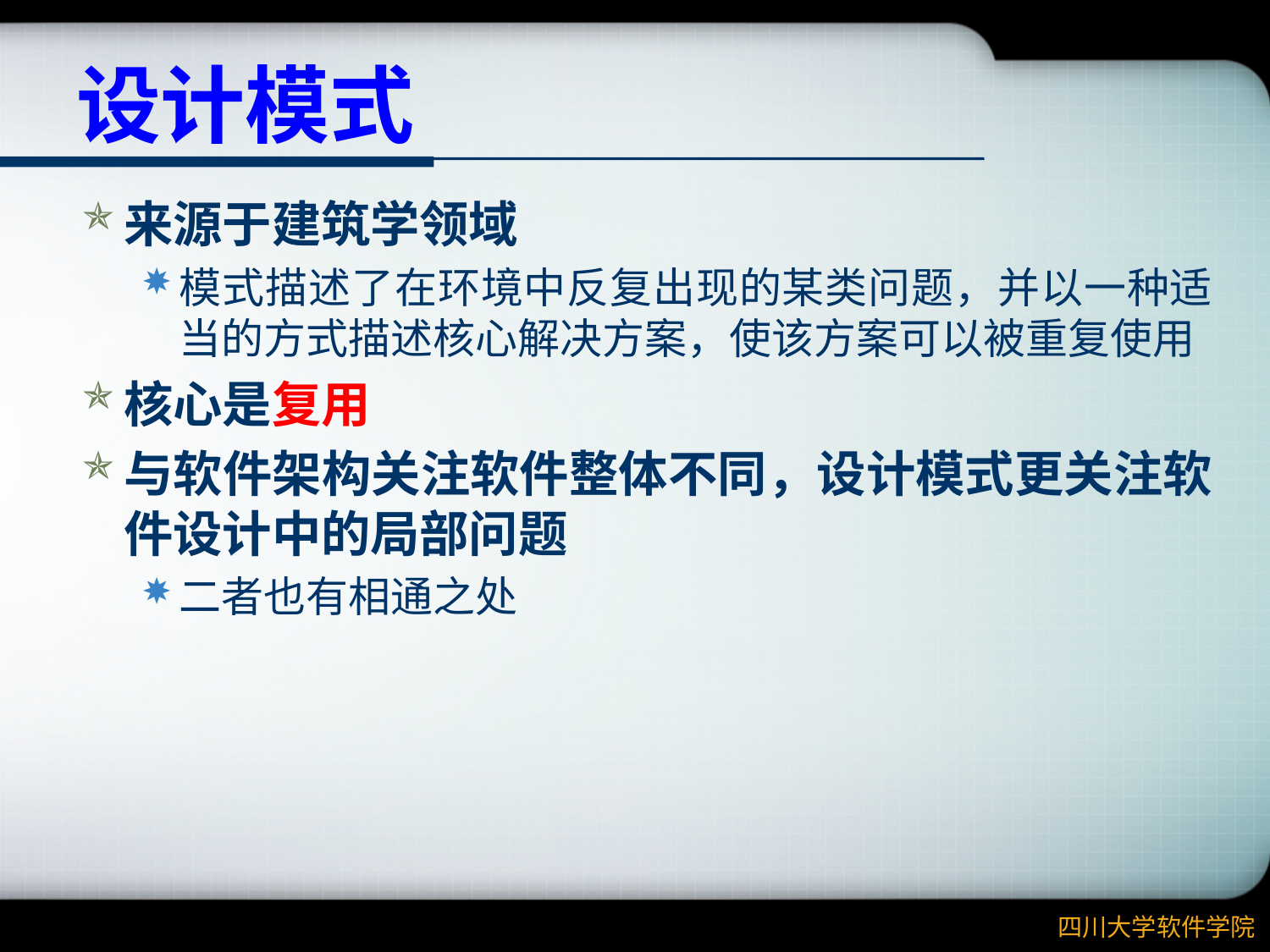

# 设计模式
来源于建筑学领域
模式描述了在环境中反复出现的某类问题，并以一种适当的方式描述核心解决方案，使该方案可以被重复使用
核心是复用
与软件架构关注软件整体不同，设计模式更关注软件设计中的局部问题
二者也有相通之处